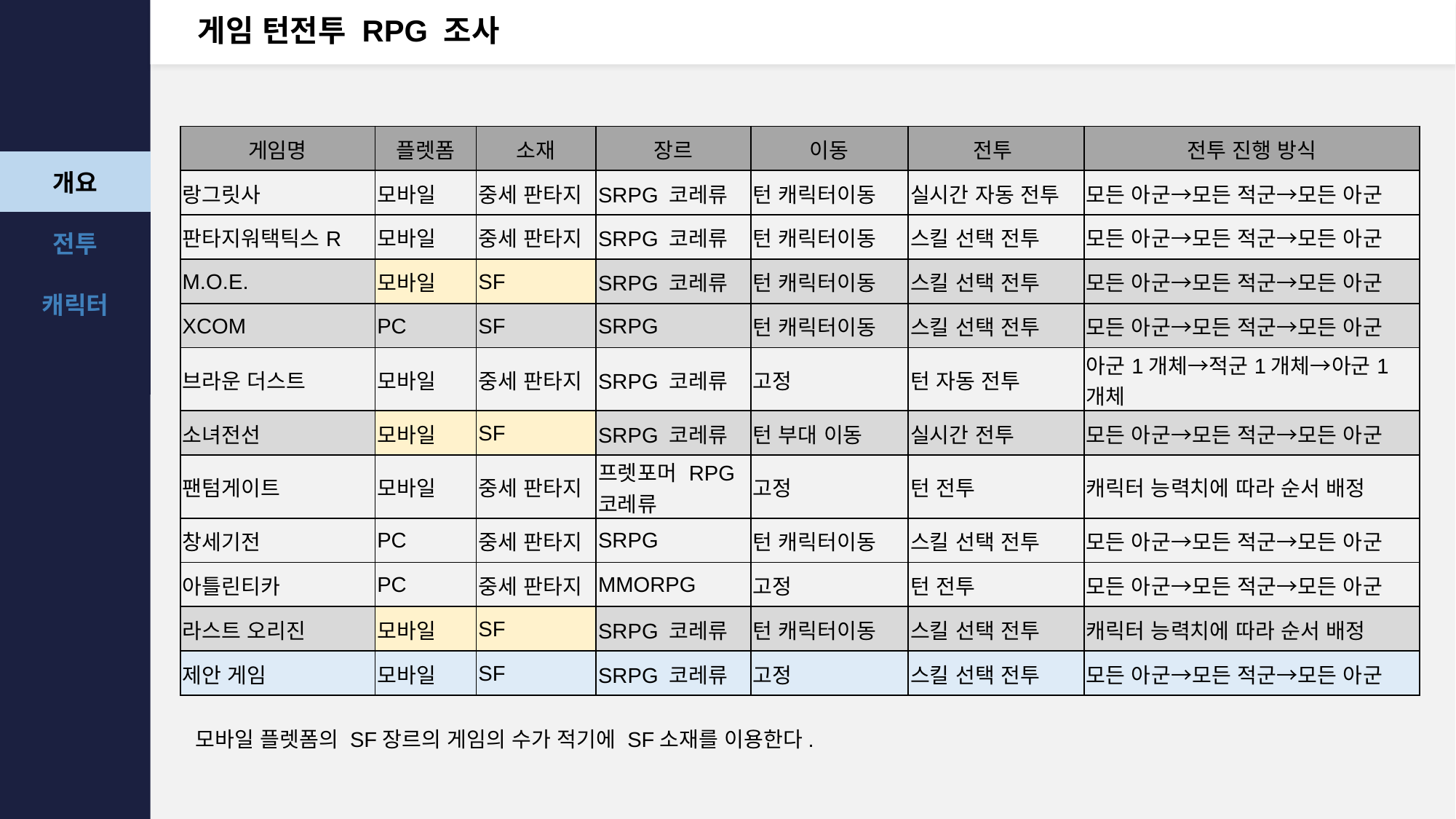

# 게임 턴전투 RPG 조사
| 게임명 | 플렛폼 | 소재 | 장르 | 이동 | 전투 | 전투 진행 방식 |
| --- | --- | --- | --- | --- | --- | --- |
| 랑그릿사 | 모바일 | 중세 판타지 | SRPG 코레류 | 턴 캐릭터이동 | 실시간 자동 전투 | 모든 아군→모든 적군→모든 아군 |
| 판타지워택틱스R | 모바일 | 중세 판타지 | SRPG 코레류 | 턴 캐릭터이동 | 스킬 선택 전투 | 모든 아군→모든 적군→모든 아군 |
| M.O.E. | 모바일 | SF | SRPG 코레류 | 턴 캐릭터이동 | 스킬 선택 전투 | 모든 아군→모든 적군→모든 아군 |
| XCOM | PC | SF | SRPG | 턴 캐릭터이동 | 스킬 선택 전투 | 모든 아군→모든 적군→모든 아군 |
| 브라운 더스트 | 모바일 | 중세 판타지 | SRPG 코레류 | 고정 | 턴 자동 전투 | 아군1개체→적군1개체→아군1개체 |
| 소녀전선 | 모바일 | SF | SRPG 코레류 | 턴 부대 이동 | 실시간 전투 | 모든 아군→모든 적군→모든 아군 |
| 팬텀게이트 | 모바일 | 중세 판타지 | 프렛포머 RPG 코레류 | 고정 | 턴 전투 | 캐릭터 능력치에 따라 순서 배정 |
| 창세기전 | PC | 중세 판타지 | SRPG | 턴 캐릭터이동 | 스킬 선택 전투 | 모든 아군→모든 적군→모든 아군 |
| 아틀린티카 | PC | 중세 판타지 | MMORPG | 고정 | 턴 전투 | 모든 아군→모든 적군→모든 아군 |
| 라스트 오리진 | 모바일 | SF | SRPG 코레류 | 턴 캐릭터이동 | 스킬 선택 전투 | 캐릭터 능력치에 따라 순서 배정 |
| 제안 게임 | 모바일 | SF | SRPG 코레류 | 고정 | 스킬 선택 전투 | 모든 아군→모든 적군→모든 아군 |
모바일 플렛폼의 SF장르의 게임의 수가 적기에 SF소재를 이용한다.